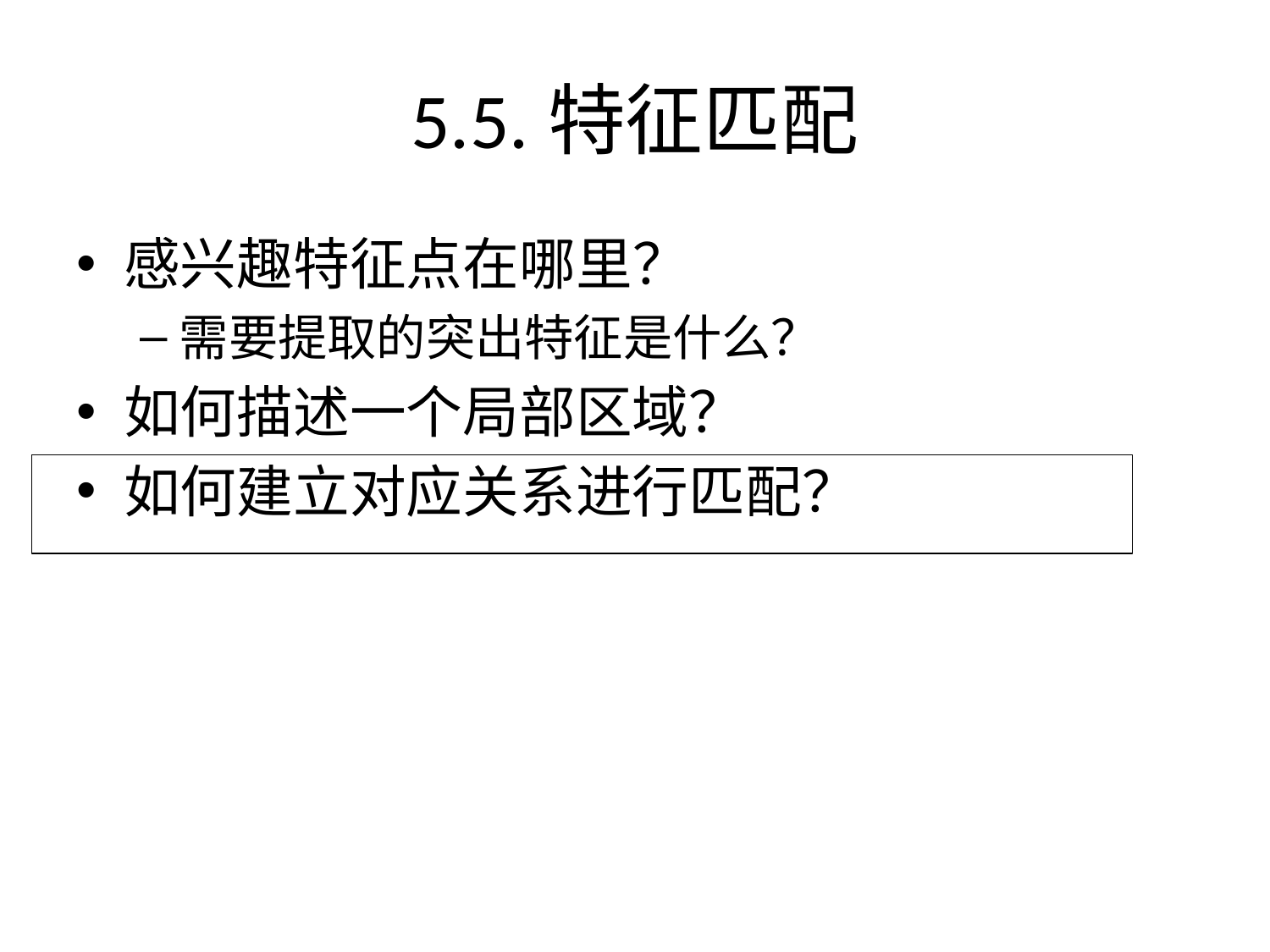

# 5.5.特征匹配
感兴趣特征点在哪里？
需要提取的突出特征是什么？
如何描述一个局部区域？
如何建立对应关系进行匹配？